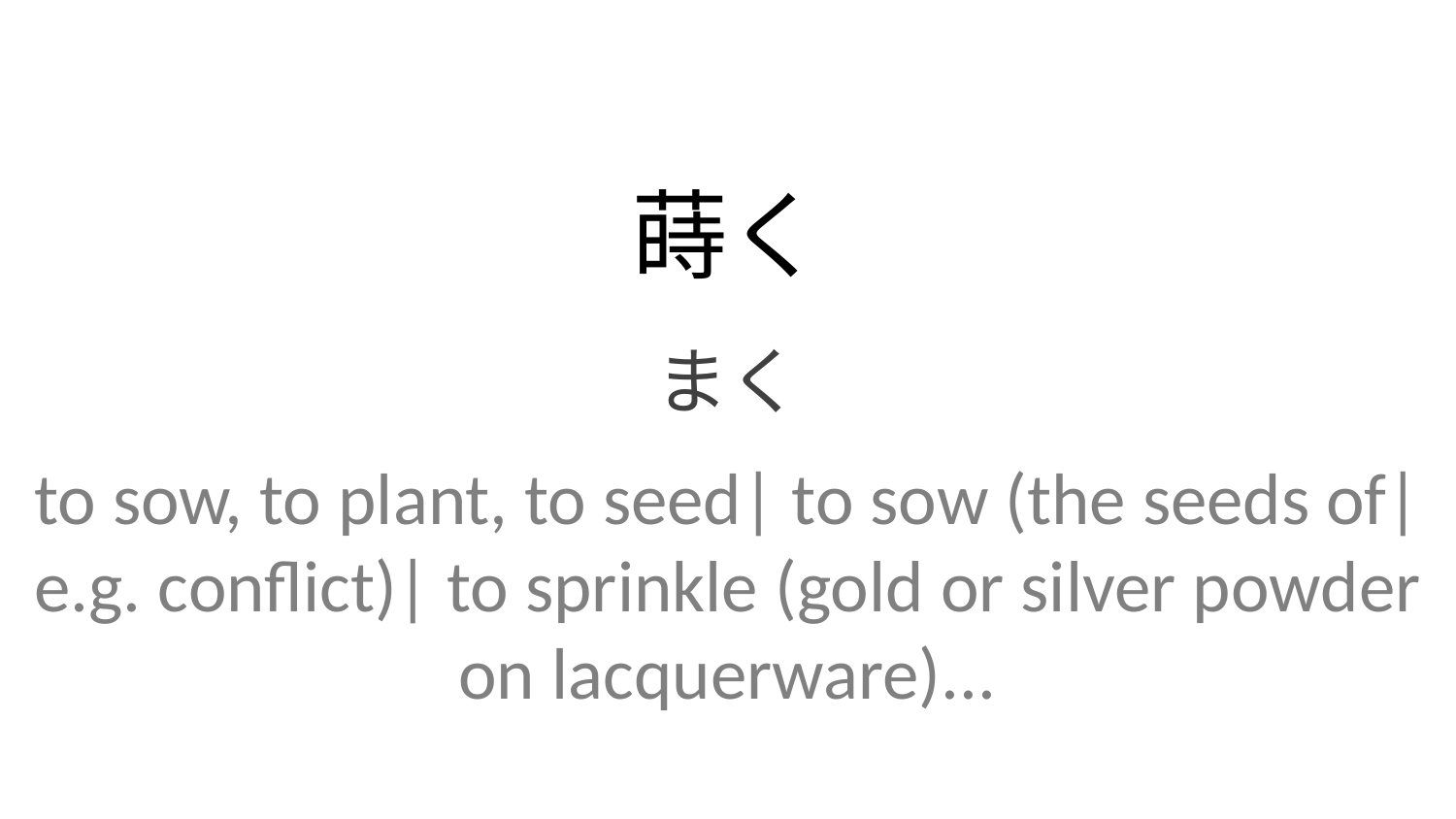

蒔く

まく
to sow, to plant, to seed| to sow (the seeds of| e.g. conflict)| to sprinkle (gold or silver powder on lacquerware)...